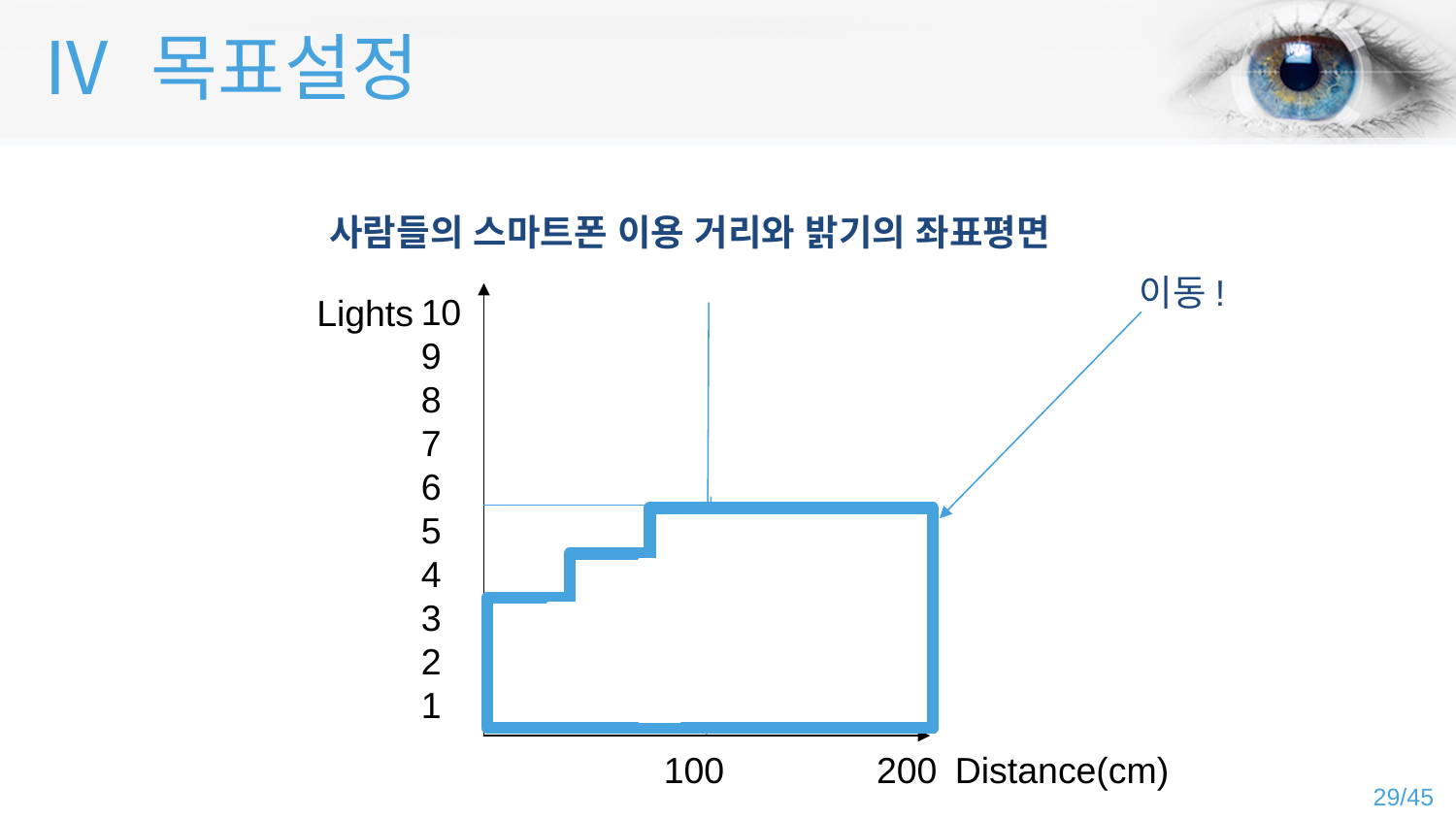

Ⅳ 목표설정
사람들의 스마트폰 이용 거리와 밝기의 좌표평면
이동!
10
9
8
7
6
5
4
3
2
1
Lights
Distance(cm)

100
200
29/45